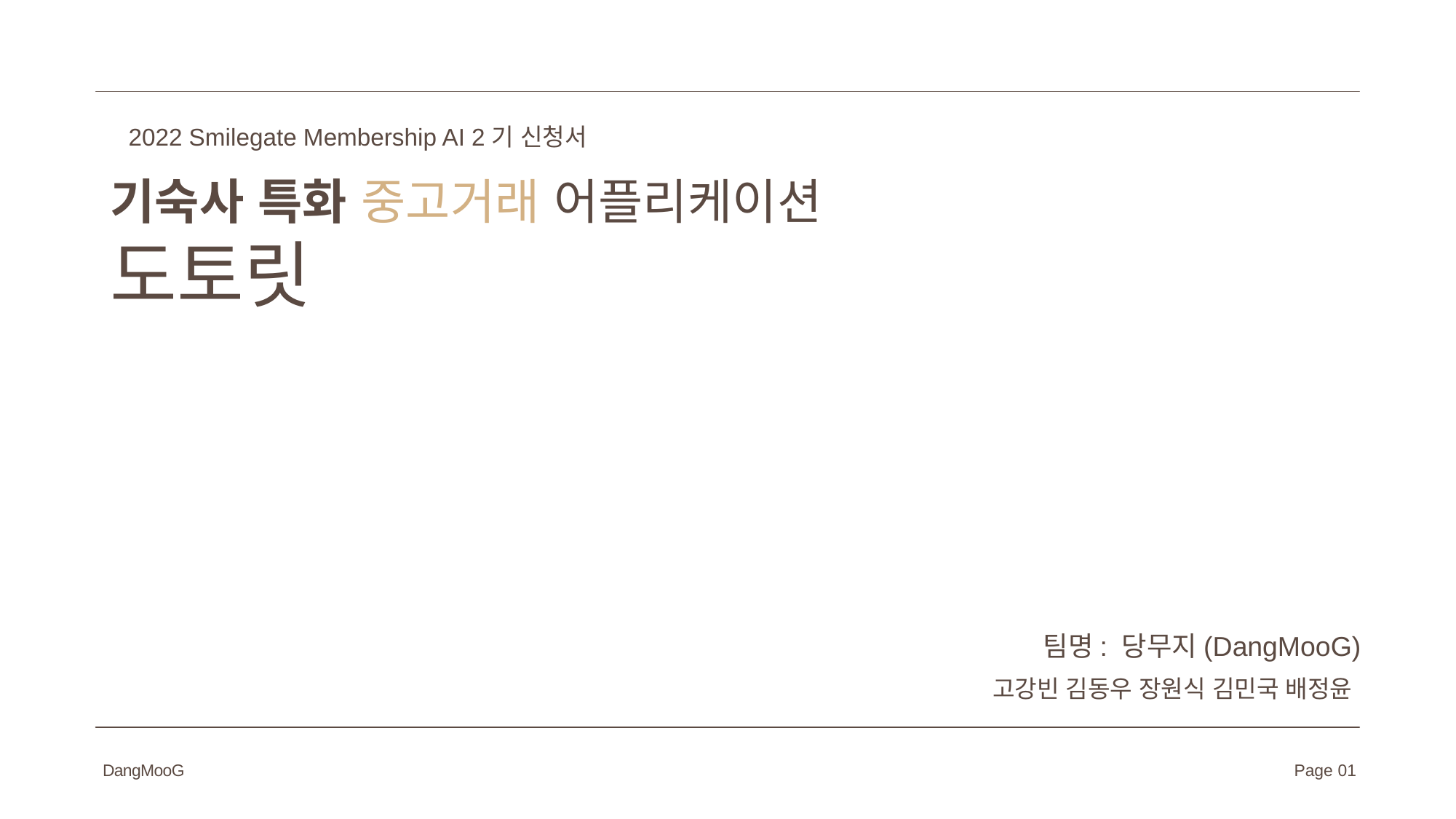

2022 Smilegate Membership AI 2기 신청서
기숙사 특화 중고거래 어플리케이션
도토릿
팀명: 당무지(DangMooG)
고강빈 김동우 장원식 김민국 배정윤
DangMooG
Page 01